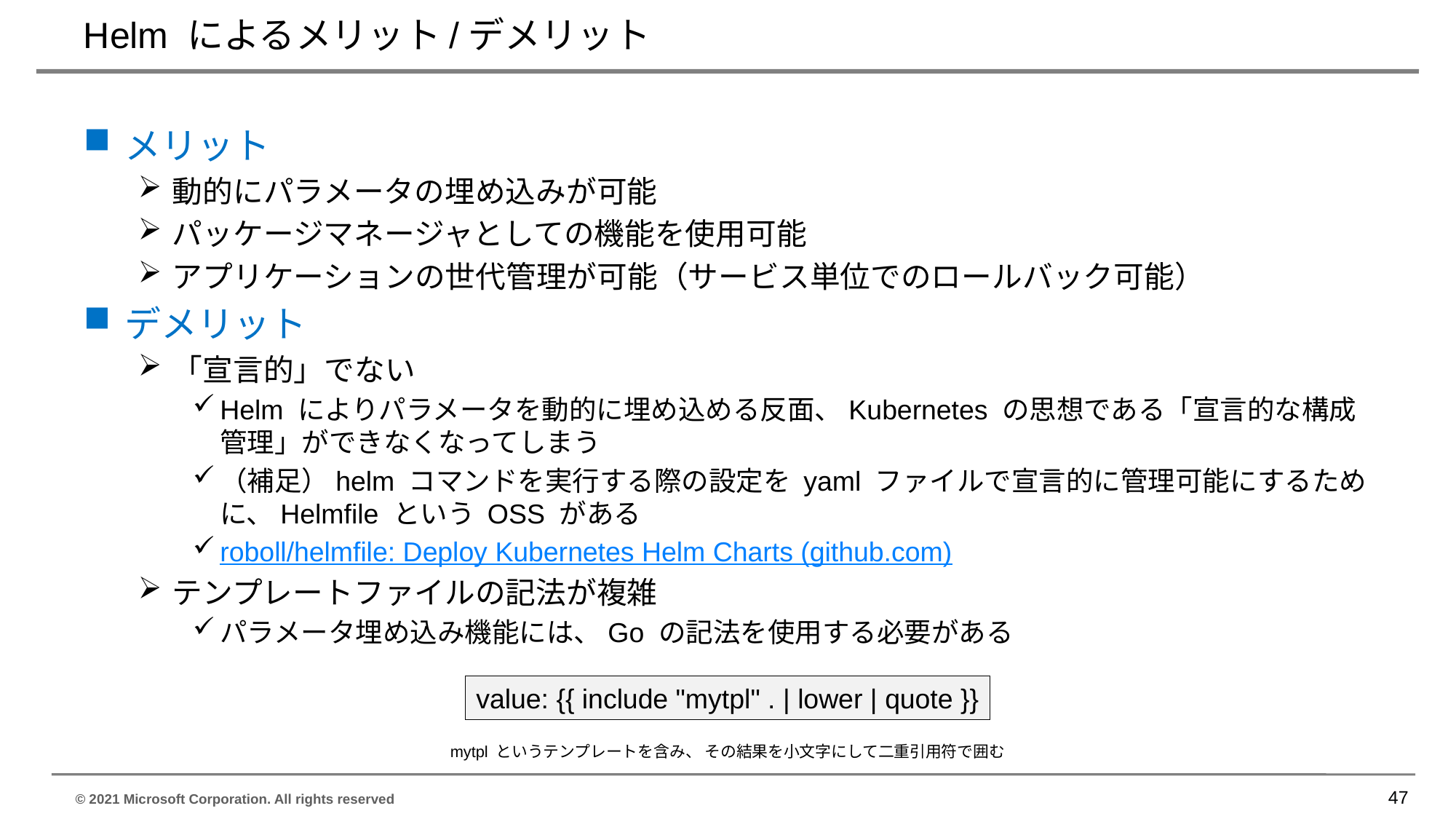

# Helm によるメリット/デメリット
メリット
動的にパラメータの埋め込みが可能
パッケージマネージャとしての機能を使用可能
アプリケーションの世代管理が可能（サービス単位でのロールバック可能）
デメリット
「宣言的」でない
Helm によりパラメータを動的に埋め込める反面、Kubernetes の思想である「宣言的な構成管理」ができなくなってしまう
（補足）helm コマンドを実行する際の設定を yaml ファイルで宣言的に管理可能にするために、Helmfile という OSS がある
roboll/helmfile: Deploy Kubernetes Helm Charts (github.com)
テンプレートファイルの記法が複雑
パラメータ埋め込み機能には、Go の記法を使用する必要がある
value: {{ include "mytpl" . | lower | quote }}
mytpl というテンプレートを含み、 その結果を小文字にして二重引用符で囲む
47